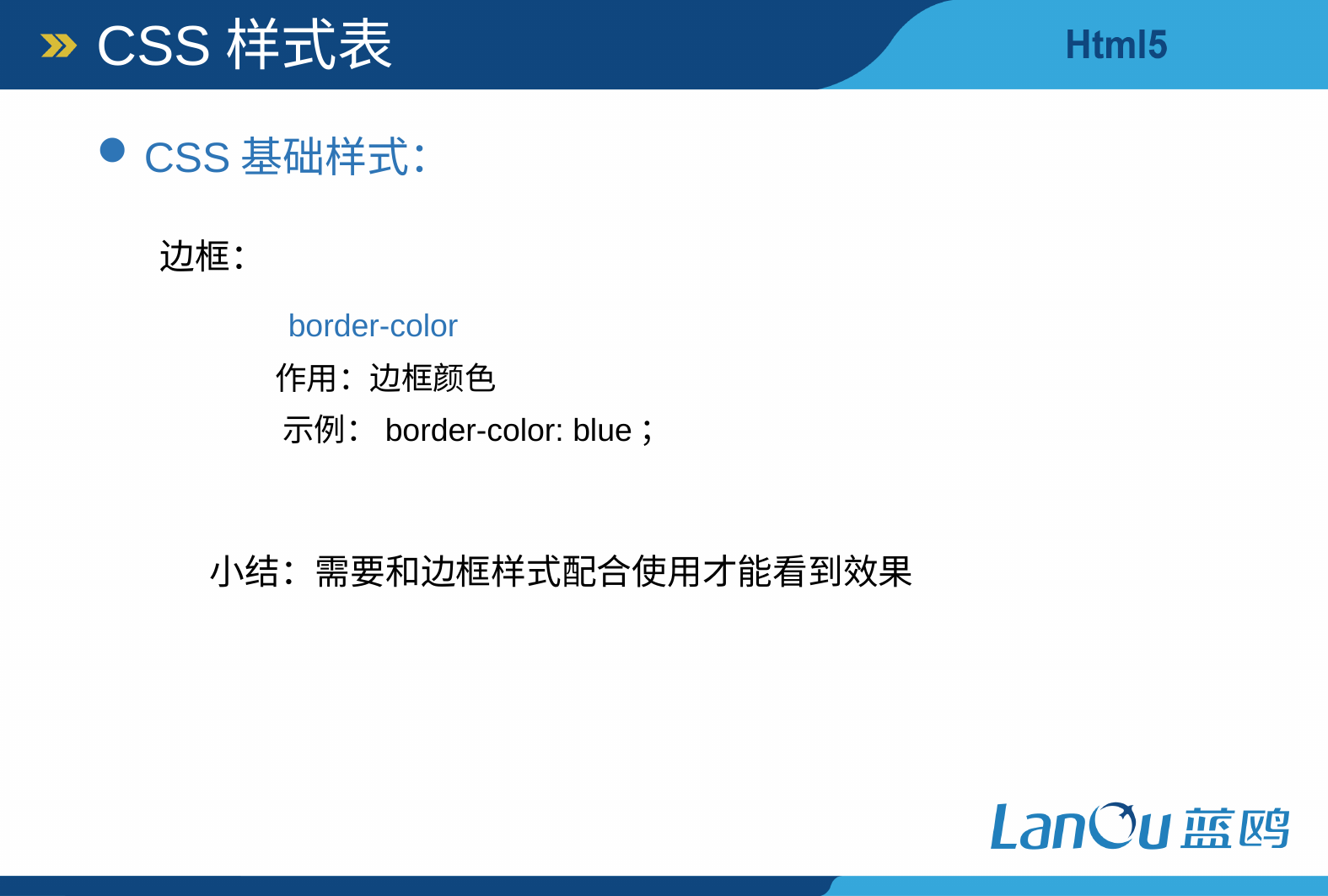

CSS样式表
CSS基础样式：
边框：
border-color
作用：边框颜色
示例：border-color: blue；
小结：需要和边框样式配合使用才能看到效果